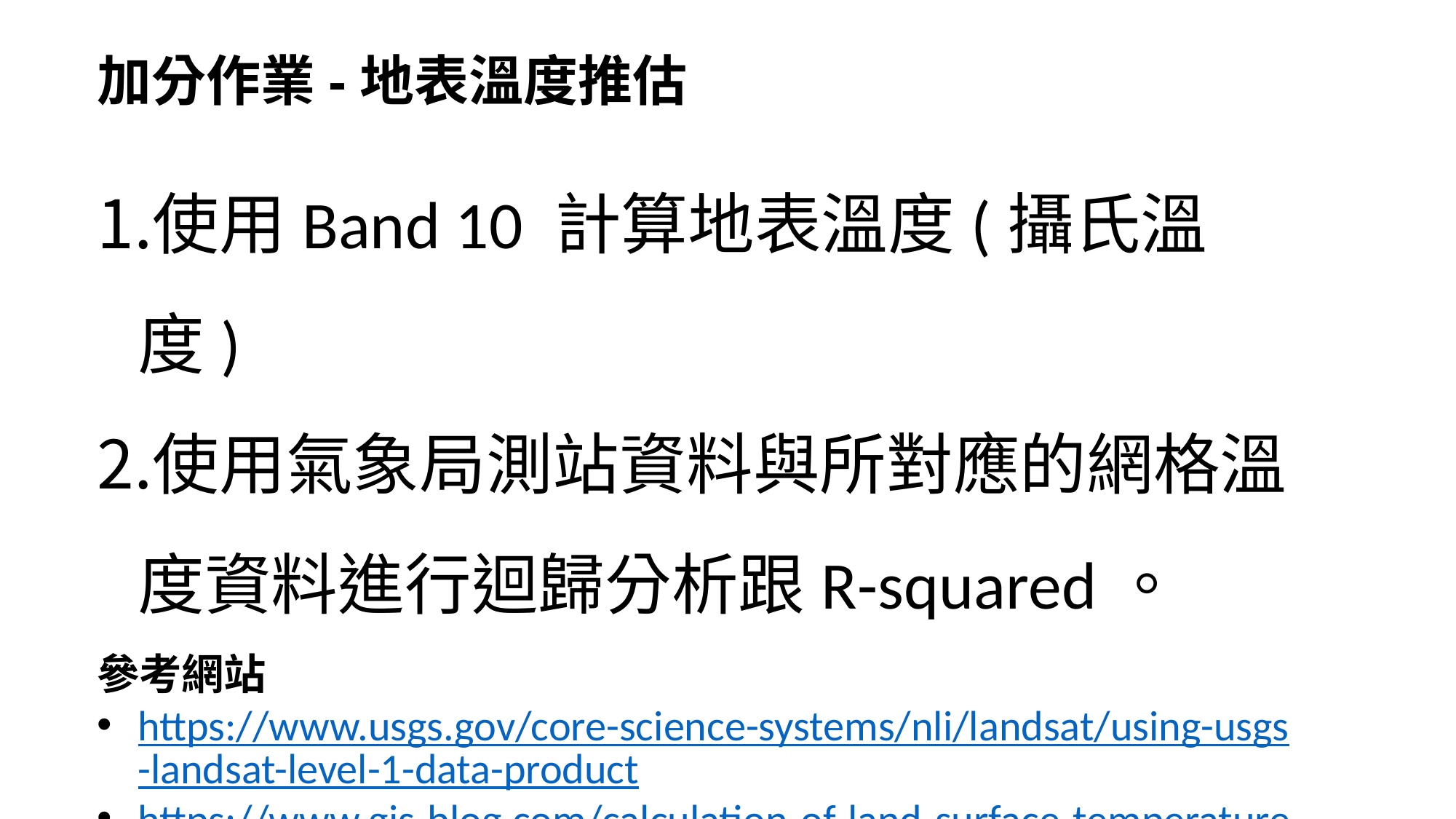

加分作業-地表溫度推估
使用Band 10 計算地表溫度(攝氏溫度)
使用氣象局測站資料與所對應的網格溫度資料進行迴歸分析跟R-squared。
參考網站
https://www.usgs.gov/core-science-systems/nli/landsat/using-usgs-landsat-level-1-data-product
https://www.gis-blog.com/calculation-of-land-surface-temperature-lst-from-landsat-8-using-r/